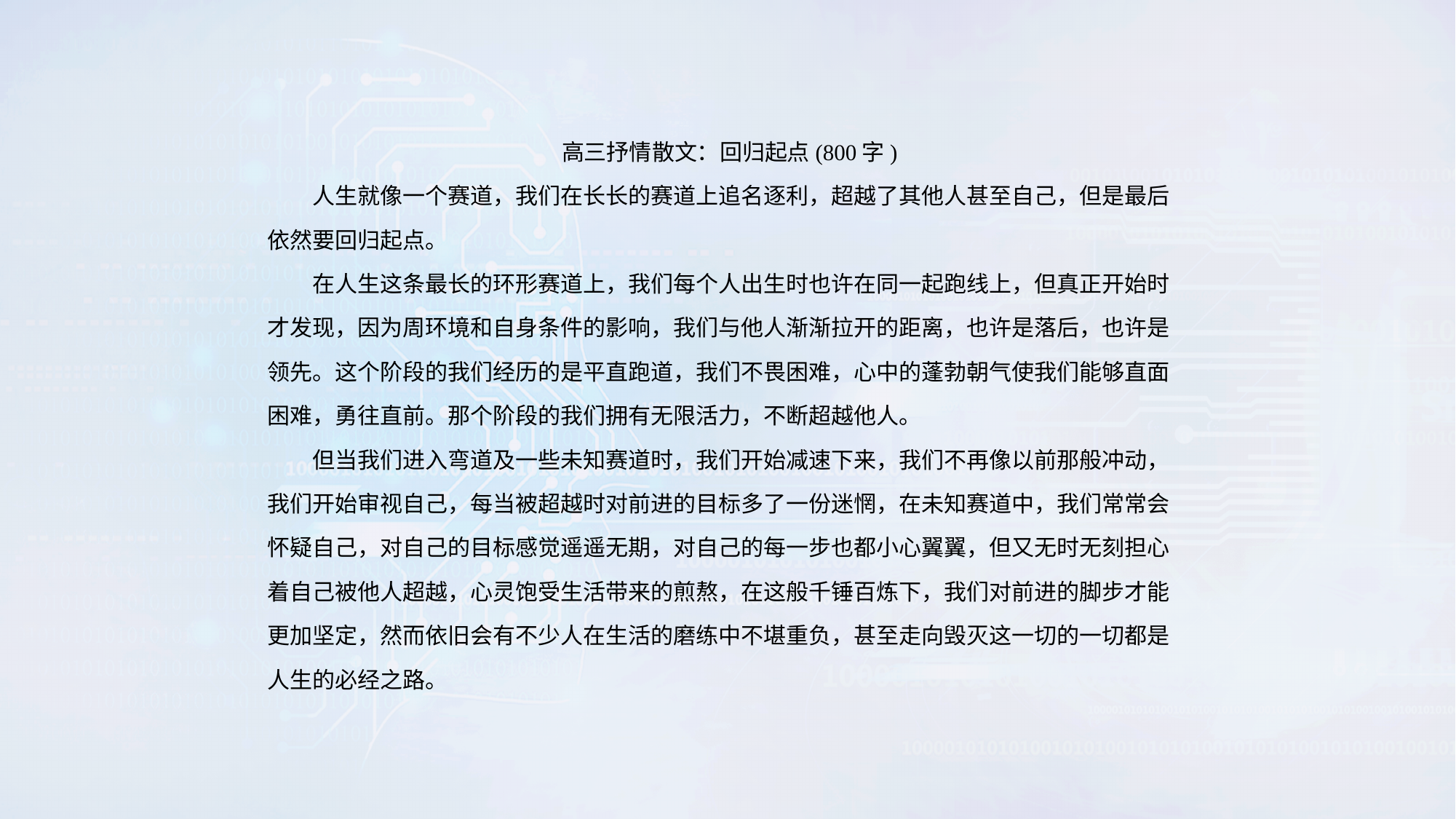

高三抒情散文：回归起点(800字)
　　人生就像一个赛道，我们在长长的赛道上追名逐利，超越了其他人甚至自己，但是最后依然要回归起点。
　　在人生这条最长的环形赛道上，我们每个人出生时也许在同一起跑线上，但真正开始时才发现，因为周环境和自身条件的影响，我们与他人渐渐拉开的距离，也许是落后，也许是领先。这个阶段的我们经历的是平直跑道，我们不畏困难，心中的蓬勃朝气使我们能够直面困难，勇往直前。那个阶段的我们拥有无限活力，不断超越他人。
　　但当我们进入弯道及一些未知赛道时，我们开始减速下来，我们不再像以前那般冲动，我们开始审视自己，每当被超越时对前进的目标多了一份迷惘，在未知赛道中，我们常常会怀疑自己，对自己的目标感觉遥遥无期，对自己的每一步也都小心翼翼，但又无时无刻担心着自己被他人超越，心灵饱受生活带来的煎熬，在这般千锤百炼下，我们对前进的脚步才能更加坚定，然而依旧会有不少人在生活的磨练中不堪重负，甚至走向毁灭这一切的一切都是人生的必经之路。